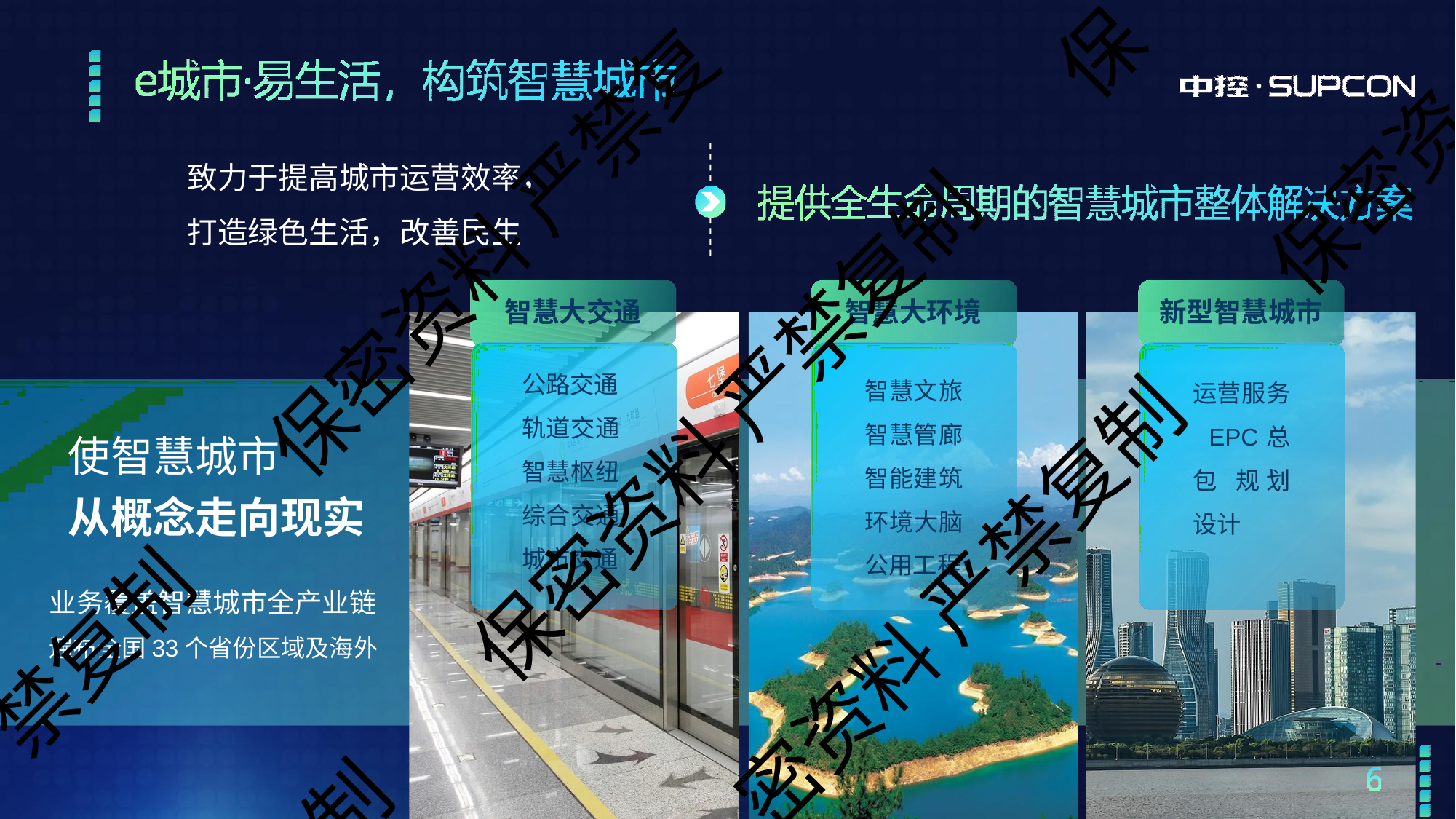

保

# 致力于提高城市运营效率， 打造绿色生活，改善民生

保密资

保密资料 严禁复

智慧大交通
智慧大环境
新型智慧城市

智慧文旅 智慧管廊 智能建筑 环境大脑 公用工程
运营服务  EPC总包 规划设计
公路交通

保密资料 严禁复制
轨道交通 智慧枢纽 综合交通 城市交通
使智慧城市
从概念走向现实
业务覆盖智慧城市全产业链
遍布全国33个省份区域及海外
密资料 严禁复制
禁复制

制